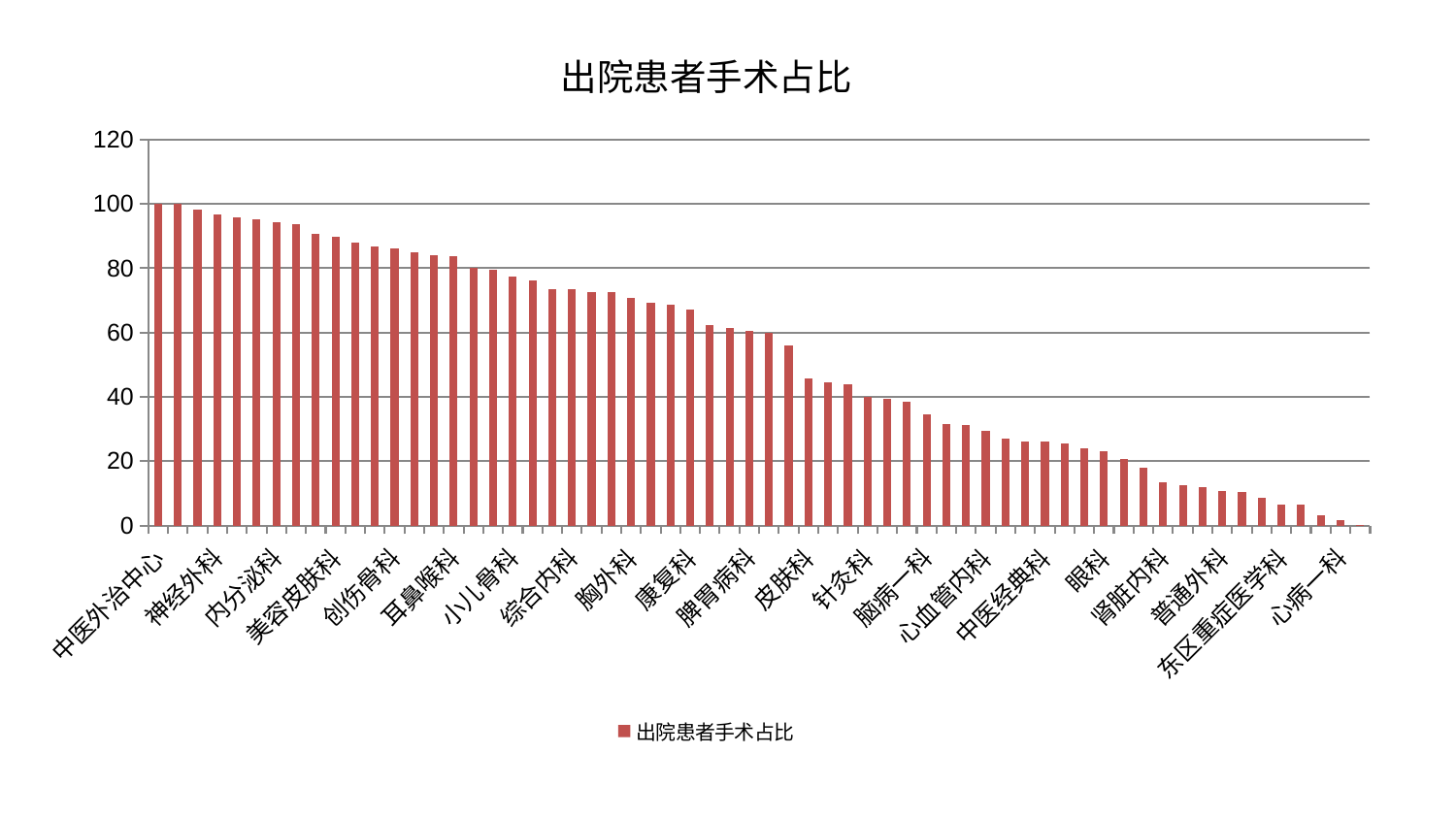

### Chart: 出院患者手术占比

| Category | 出院患者手术占比 |
|---|---|
| 中医外治中心 | 100.0 |
| 医院 | 99.89940076543489 |
| 妇二科 | 98.11634268550623 |
| 神经外科 | 96.82292409993754 |
| 身心医学科 | 95.95505973868862 |
| 风湿病科 | 95.09232563114654 |
| 内分泌科 | 94.31801317992137 |
| 运动损伤骨科 | 93.66696878876138 |
| 心病三科 | 90.66307972507778 |
| 美容皮肤科 | 89.92223551438998 |
| 骨科 | 87.89771918998791 |
| 脊柱骨科 | 86.65714695256816 |
| 创伤骨科 | 86.16811187084362 |
| 脾胃科消化科合并 | 84.8826828480131 |
| 泌尿外科 | 84.00215515654497 |
| 耳鼻喉科 | 83.65161679673471 |
| 西区重症医学科 | 80.23601187679687 |
| 推拿科 | 79.60962881144863 |
| 小儿骨科 | 77.40270304452685 |
| 周围血管科 | 76.20871601772856 |
| 儿科 | 73.48288052403682 |
| 综合内科 | 73.46427845716607 |
| 血液科 | 72.71227442878019 |
| 关节骨科 | 72.61652347326803 |
| 胸外科 | 70.77914595352962 |
| 口腔科 | 69.13926976491031 |
| 肿瘤内科 | 68.74299573720752 |
| 康复科 | 67.08635781798077 |
| 老年医学科 | 62.35293800253487 |
| 脑病三科 | 61.29328223202027 |
| 脾胃病科 | 60.653216113287634 |
| 消化内科 | 59.822153299267036 |
| 微创骨科 | 55.88231226442132 |
| 皮肤科 | 45.74342058287072 |
| 小儿推拿科 | 44.51378034987455 |
| 肝病科 | 43.99671065219412 |
| 针灸科 | 39.8767876457274 |
| 呼吸内科 | 39.377970336835006 |
| 男科 | 38.38429234172505 |
| 脑病一科 | 34.47840343055834 |
| 显微骨科 | 31.569085663687197 |
| 肛肠科 | 31.104980194990212 |
| 心血管内科 | 29.431742445628316 |
| 心病四科 | 27.09250009826556 |
| 治未病中心 | 26.246438607680798 |
| 中医经典科 | 25.963782667288275 |
| 肝胆外科 | 25.399304590215145 |
| 妇科 | 24.083392421147067 |
| 眼科 | 23.08093875978944 |
| 重症医学科 | 20.560530931822708 |
| 脑病二科 | 17.998796924507122 |
| 肾脏内科 | 13.341117659574893 |
| 肾病科 | 12.40910901515564 |
| 心病二科 | 11.913592275850517 |
| 普通外科 | 10.820293010846564 |
| 东区肾病科 | 10.458952621581416 |
| 产科 | 8.517317308258683 |
| 东区重症医学科 | 6.376896625998045 |
| 妇科妇二科合并 | 6.356977705909607 |
| 乳腺甲状腺外科 | 3.0432715735171207 |
| 心病一科 | 1.5394338091174624 |
| 神经内科 | 0.16736801986239935 |
12